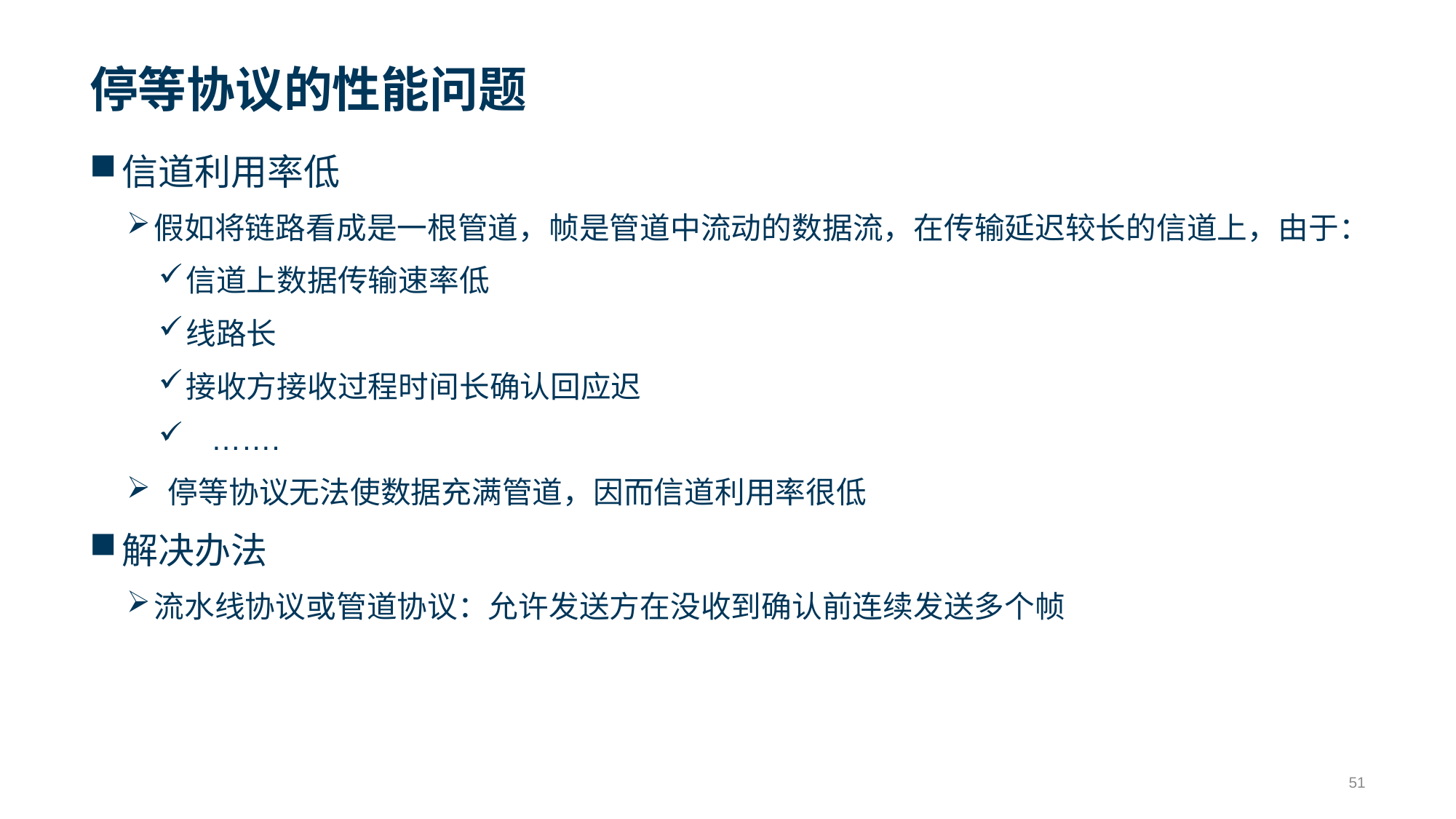

# 停等协议的性能问题
信道利用率低
假如将链路看成是一根管道，帧是管道中流动的数据流，在传输延迟较长的信道上，由于：
信道上数据传输速率低
线路长
接收方接收过程时间长确认回应迟
   …….
 停等协议无法使数据充满管道，因而信道利用率很低
解决办法
流水线协议或管道协议：允许发送方在没收到确认前连续发送多个帧

51